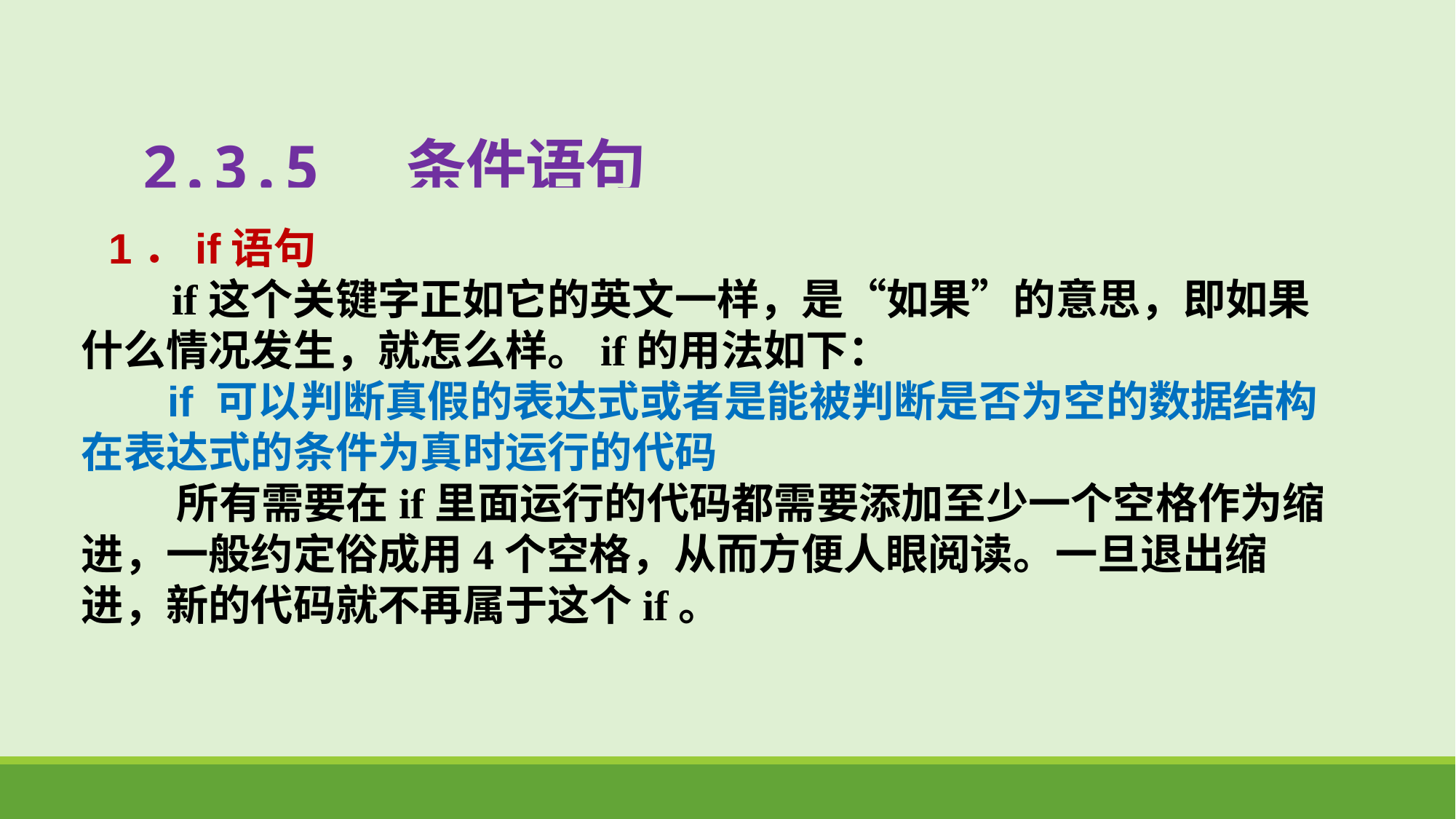

# 2.3.5  条件语句
1．if语句
      if这个关键字正如它的英文一样，是“如果”的意思，即如果什么情况发生，就怎么样。if的用法如下：
     if 可以判断真假的表达式或者是能被判断是否为空的数据结构在表达式的条件为真时运行的代码
      所有需要在if里面运行的代码都需要添加至少一个空格作为缩进，一般约定俗成用4个空格，从而方便人眼阅读。一旦退出缩进，新的代码就不再属于这个if。